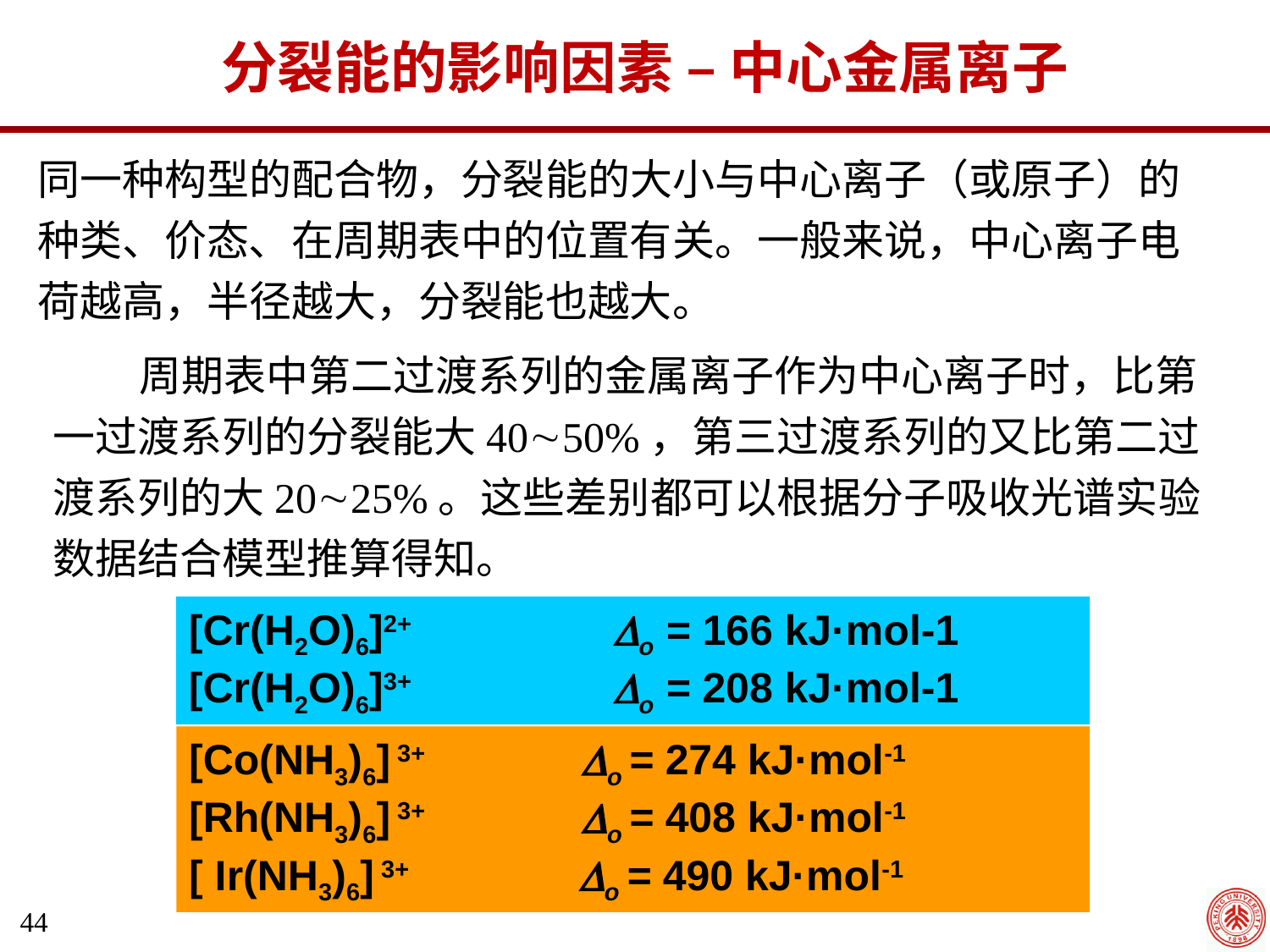

分裂能的影响因素 – 中心金属离子

同一种构型的配合物，分裂能的大小与中心离子（或原子）的种类、价态、在周期表中的位置有关。一般来说，中心离子电荷越高，半径越大，分裂能也越大。
        周期表中第二过渡系列的金属离子作为中心离子时，比第一过渡系列的分裂能大40∼50%，第三过渡系列的又比第二过渡系列的大20∼25%。这些差别都可以根据分子吸收光谱实验数据结合模型推算得知。
[Cr(H2O)6]2+                 Δo = 166 kJ·mol-1
[Cr(H2O)6]3+                 Δo = 208 kJ·mol-1
[Co(NH3)6] 3+                       Δo = 274 kJ·mol-1
[Rh(NH3)6] 3+                       Δo = 408 kJ·mol-1
[ Ir(NH3)6] 3+                         Δo = 490 kJ·mol-1